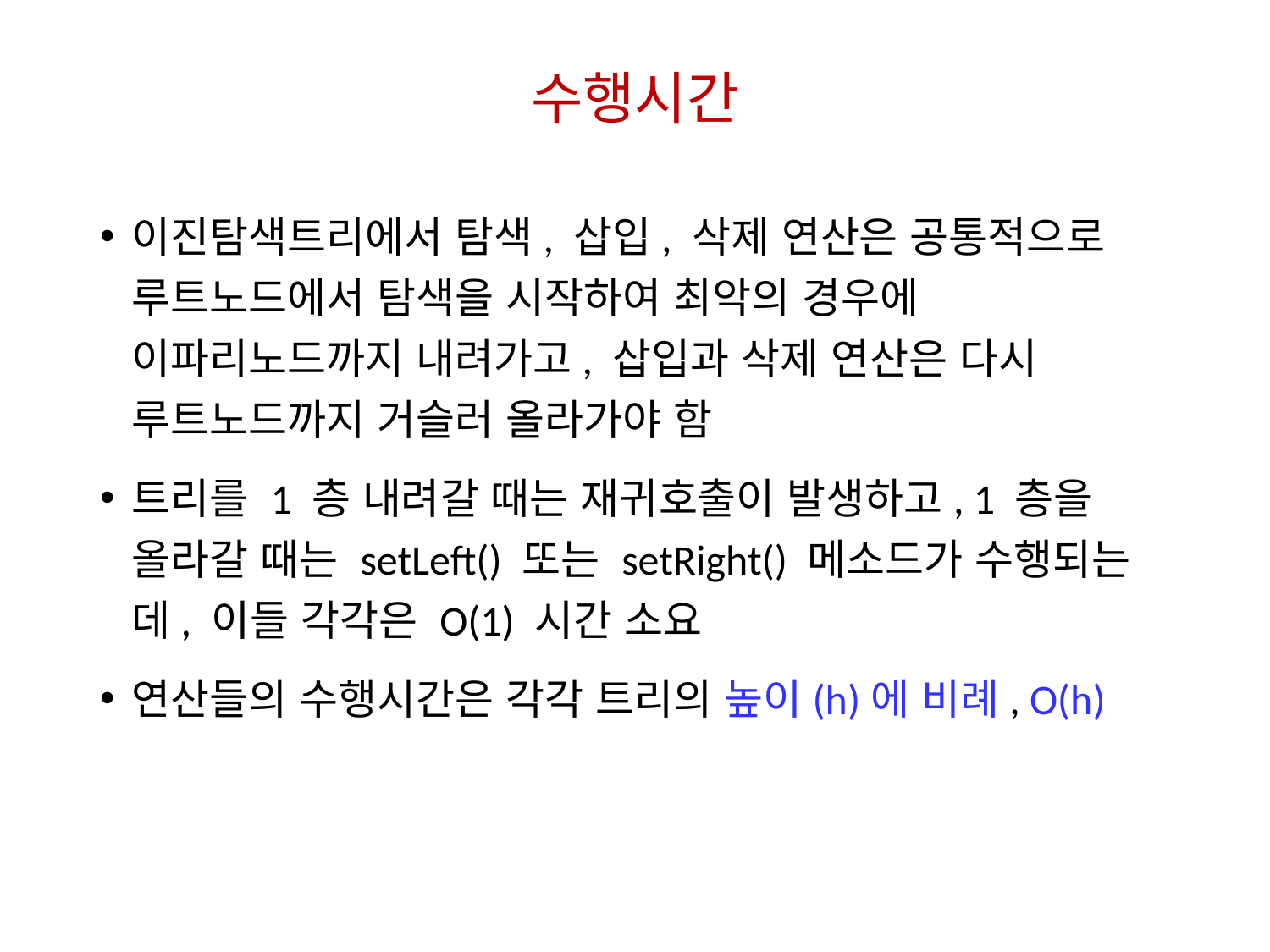

# 수행시간
이진탐색트리에서 탐색, 삽입, 삭제 연산은 공통적으로 루트노드에서 탐색을 시작하여 최악의 경우에 이파리노드까지 내려가고, 삽입과 삭제 연산은 다시 루트노드까지 거슬러 올라가야 함
트리를 1 층 내려갈 때는 재귀호출이 발생하고, 1 층을 올라갈 때는 setLeft() 또는 setRight() 메소드가 수행되는데, 이들 각각은 O(1) 시간 소요
연산들의 수행시간은 각각 트리의 높이(h)에 비례, O(h)